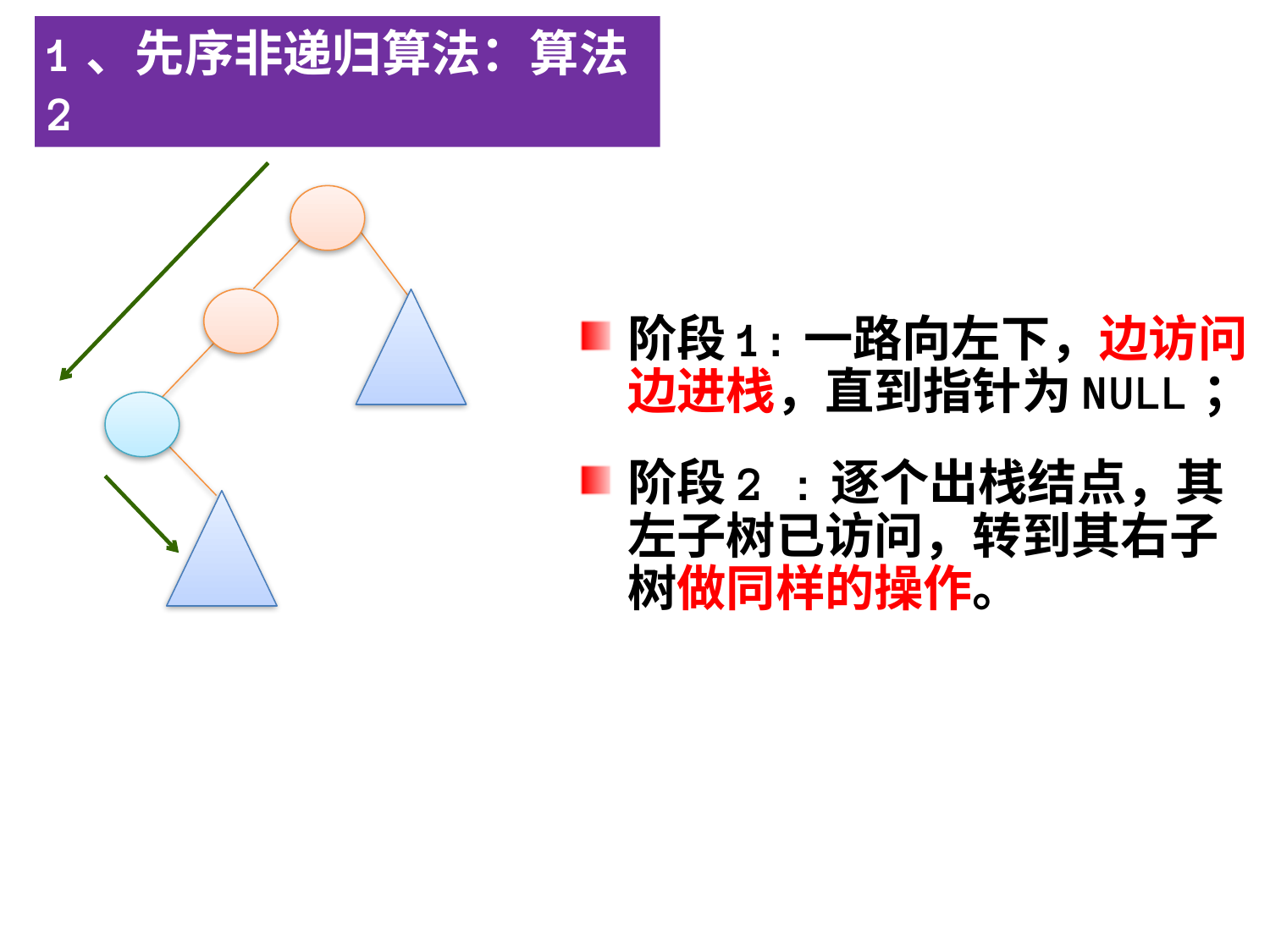

1、先序非递归算法：算法2

阶段1:一路向左下，边访问边进栈，直到指针为NULL；
阶段2 :逐个出栈结点，其左子树已访问，转到其右子树做同样的操作。